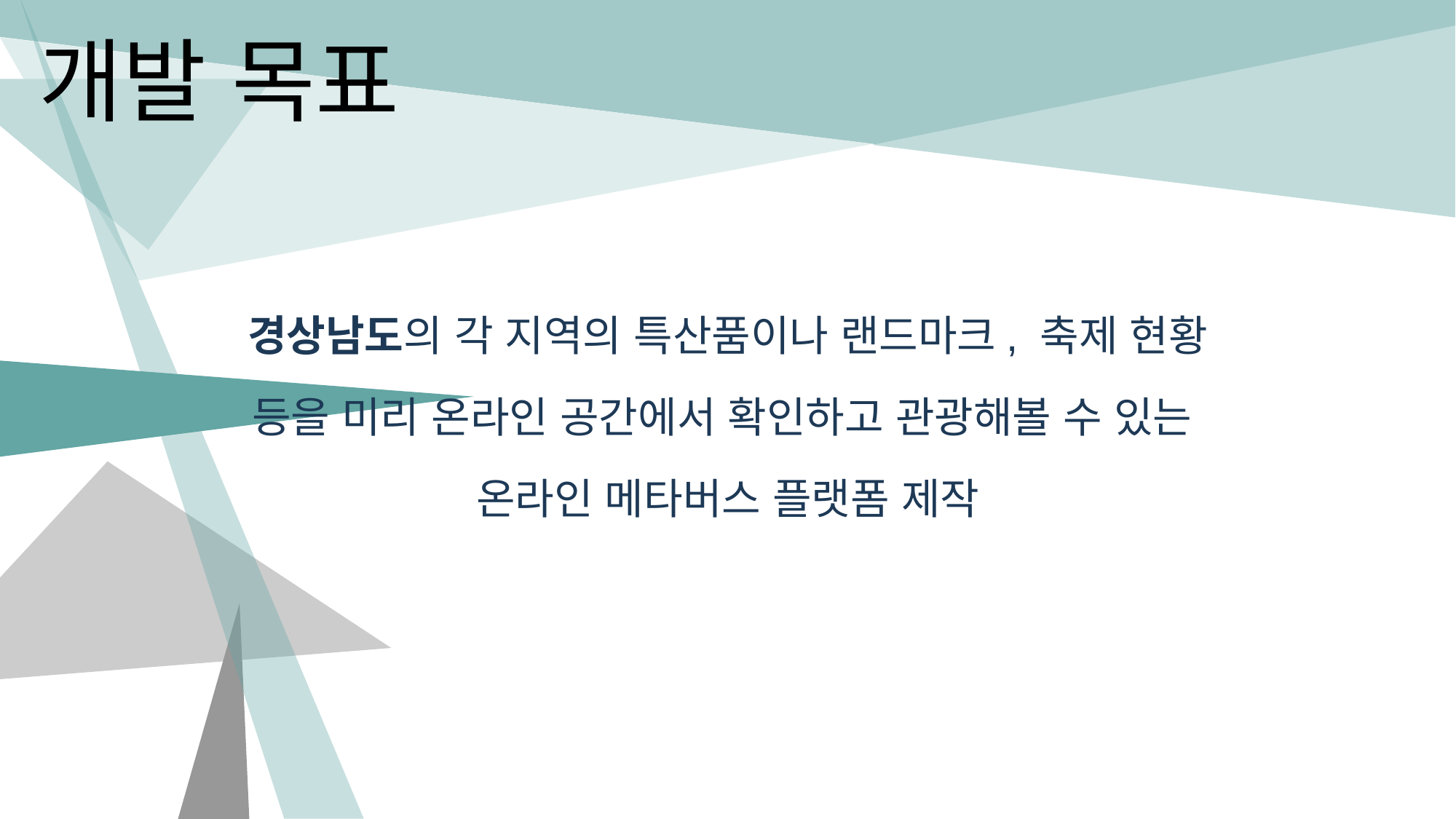

# 개발 목표
경상남도의 각 지역의 특산품이나 랜드마크, 축제 현황 등을 미리 온라인 공간에서 확인하고 관광해볼 수 있는
온라인 메타버스 플랫폼 제작